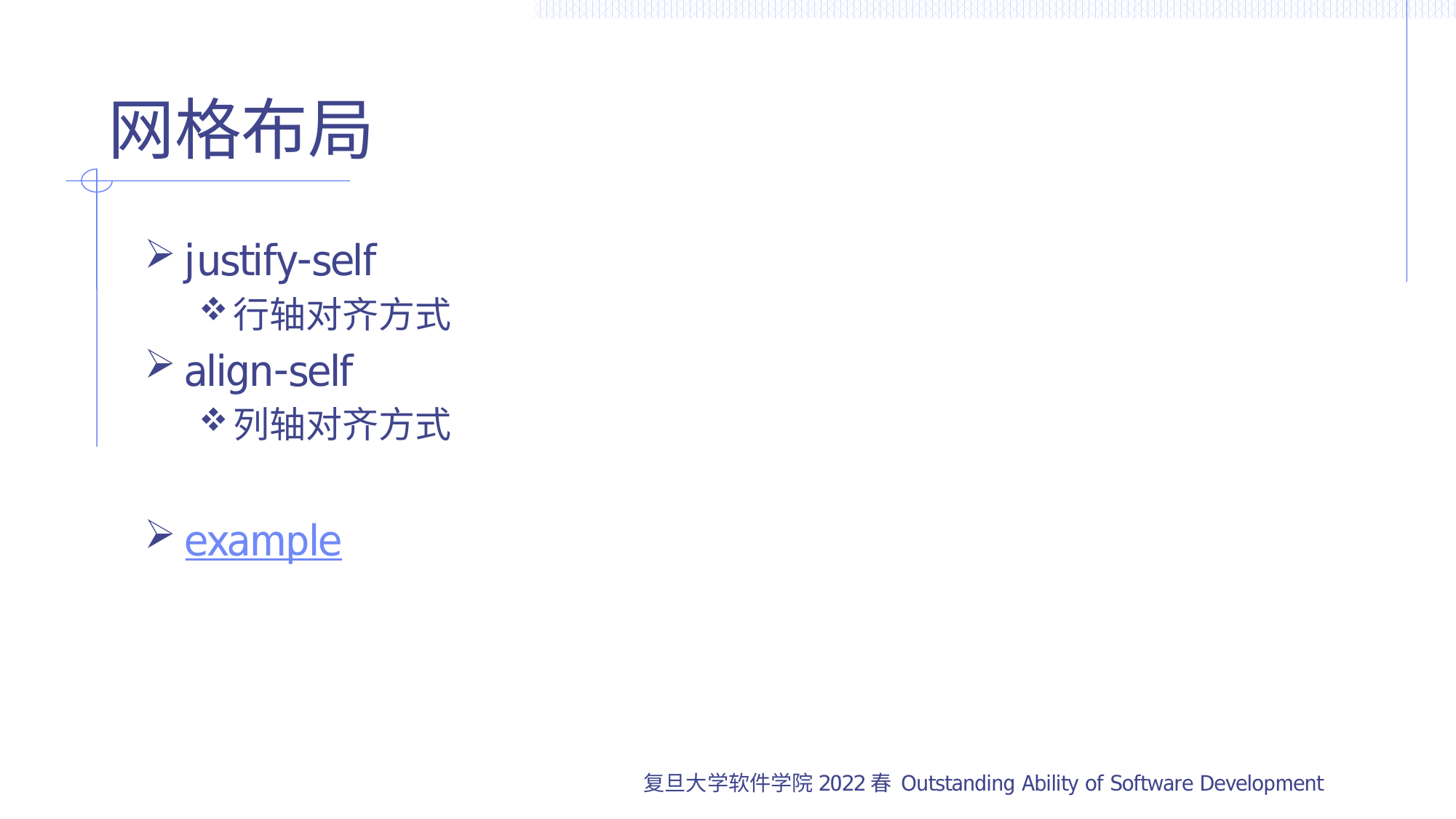

# 网格布局
justify-self
行轴对齐方式
align-self
列轴对齐方式

example